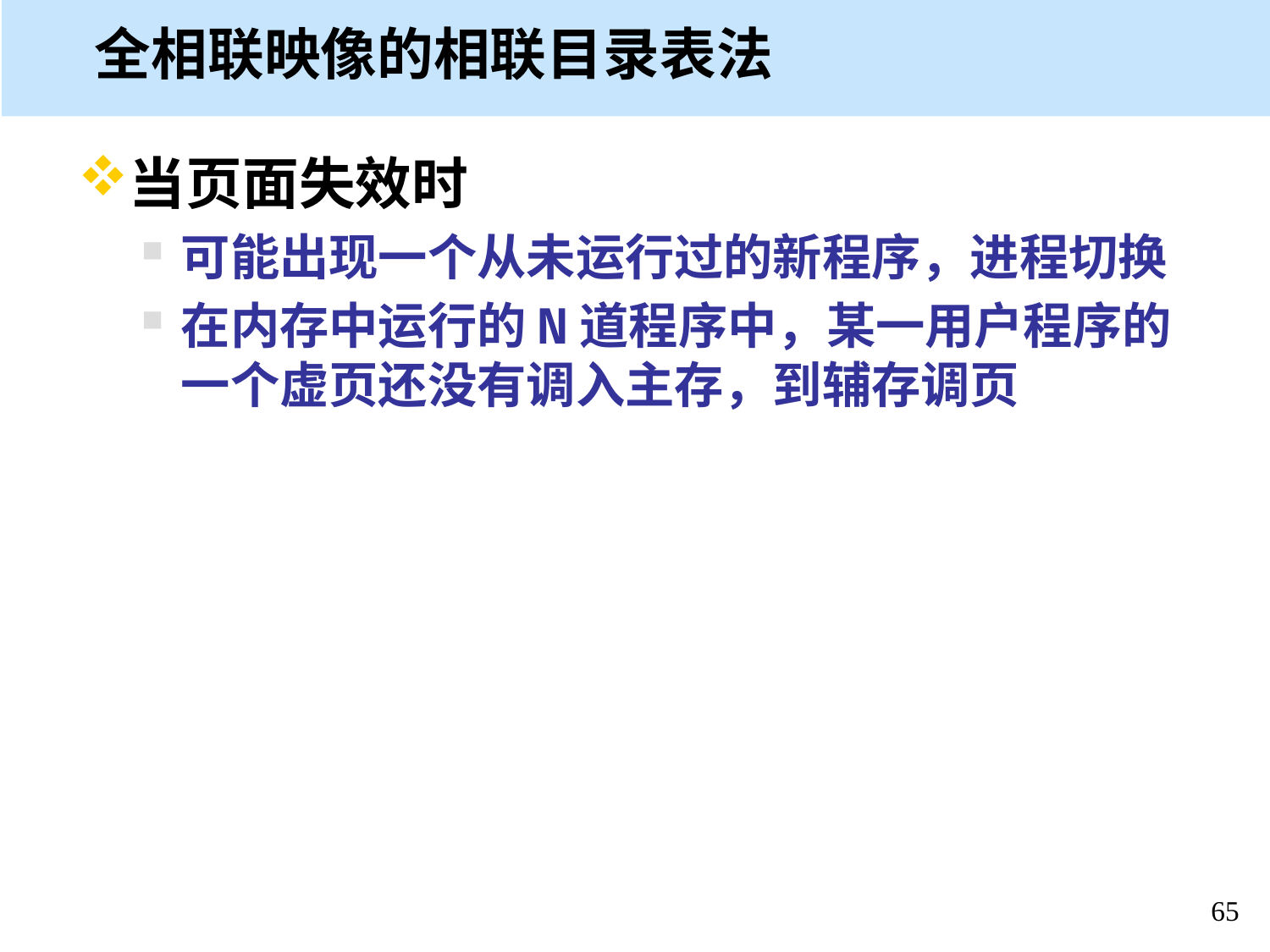

# 全相联映像的相联目录表法
当页面失效时
可能出现一个从未运行过的新程序，进程切换
在内存中运行的N道程序中，某一用户程序的一个虚页还没有调入主存，到辅存调页